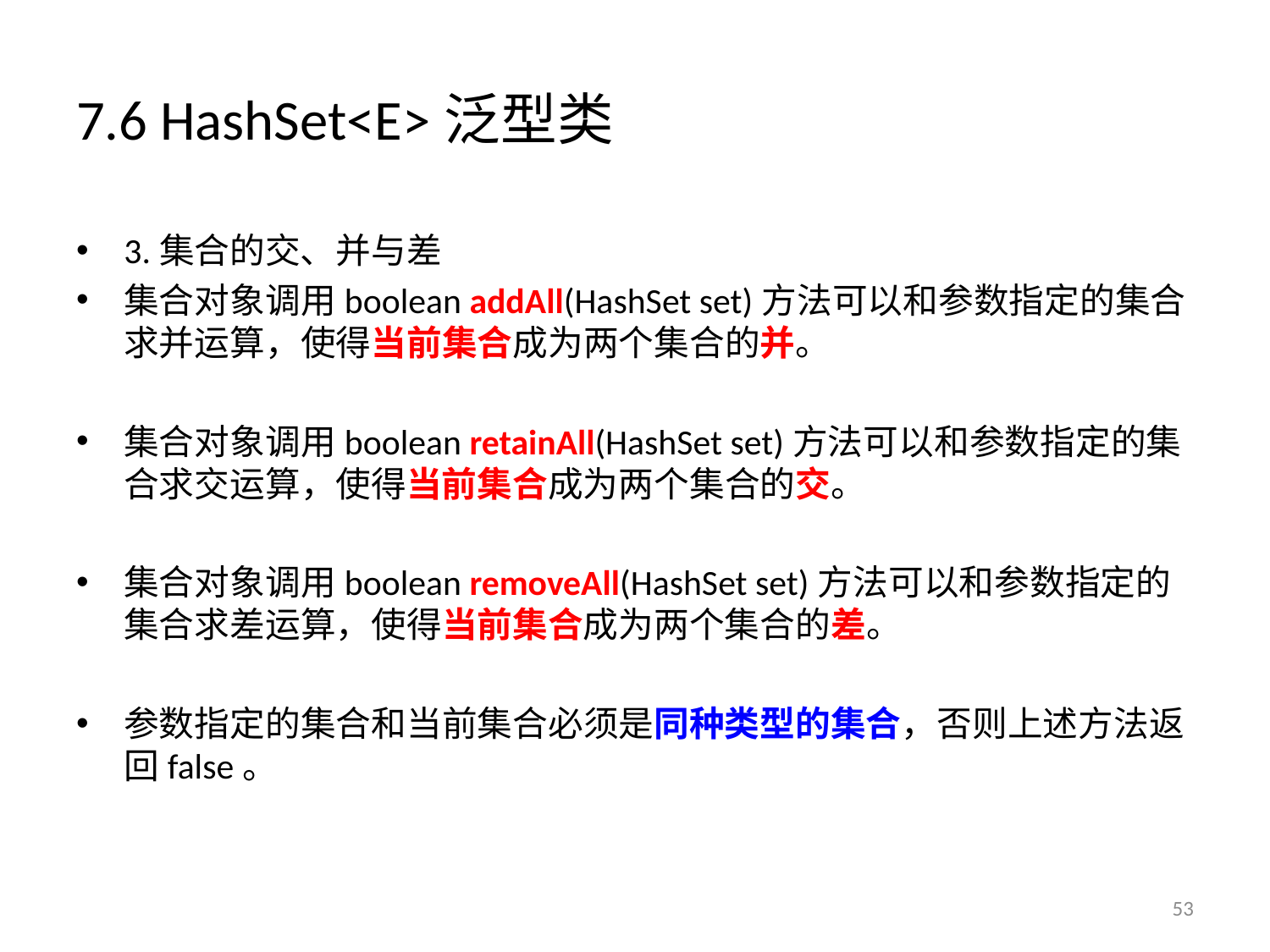

# 7.6 HashSet<E>泛型类
3.集合的交、并与差
集合对象调用boolean addAll(HashSet set)方法可以和参数指定的集合求并运算，使得当前集合成为两个集合的并。

集合对象调用boolean retainAll(HashSet set)方法可以和参数指定的集合求交运算，使得当前集合成为两个集合的交。

集合对象调用boolean removeAll(HashSet set)方法可以和参数指定的集合求差运算，使得当前集合成为两个集合的差。

参数指定的集合和当前集合必须是同种类型的集合，否则上述方法返回false。
53